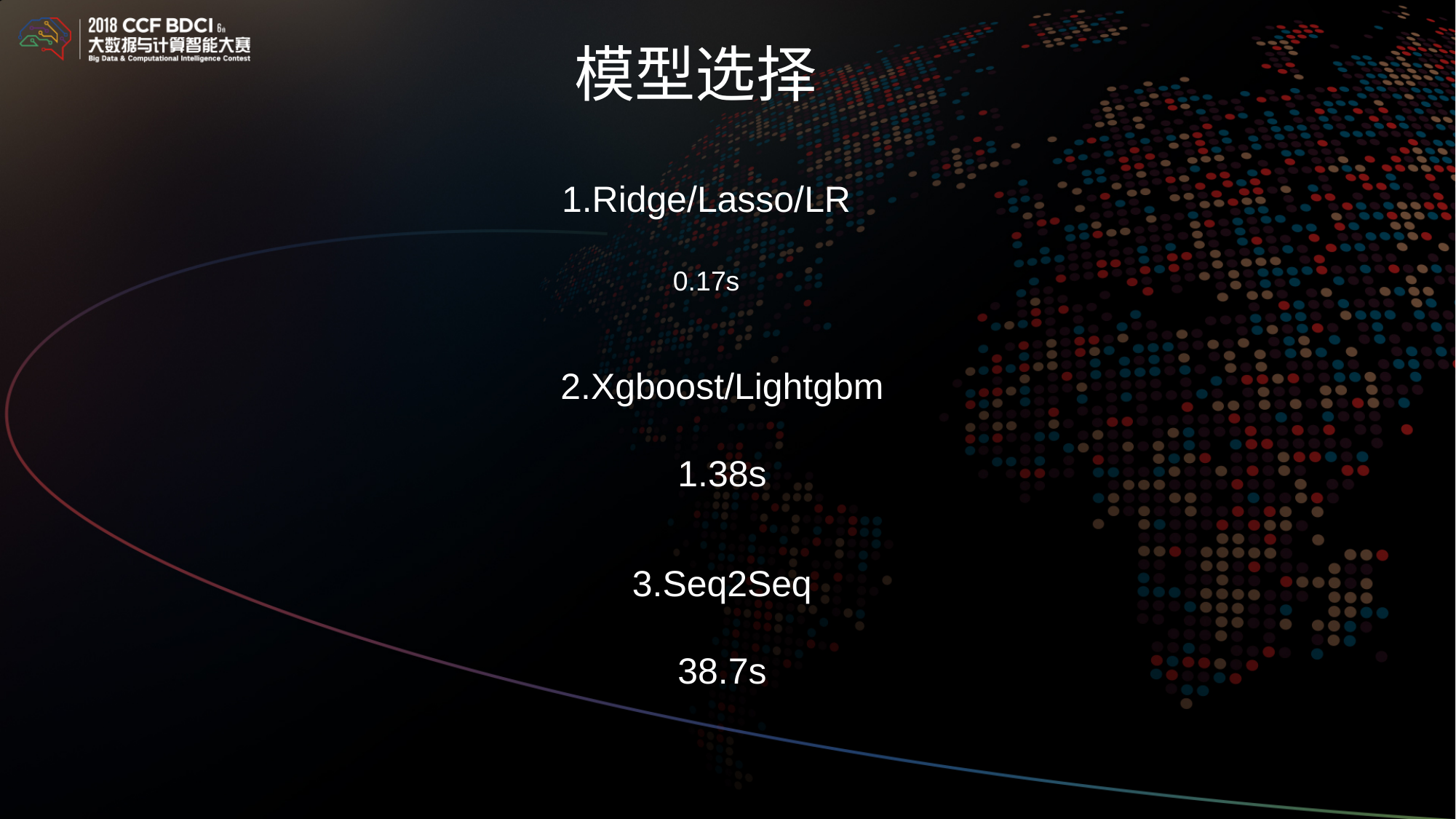

模型选择
1.Ridge/Lasso/LR

0.17s
2.Xgboost/Lightgbm

1.38s
3.Seq2Seq

38.7s